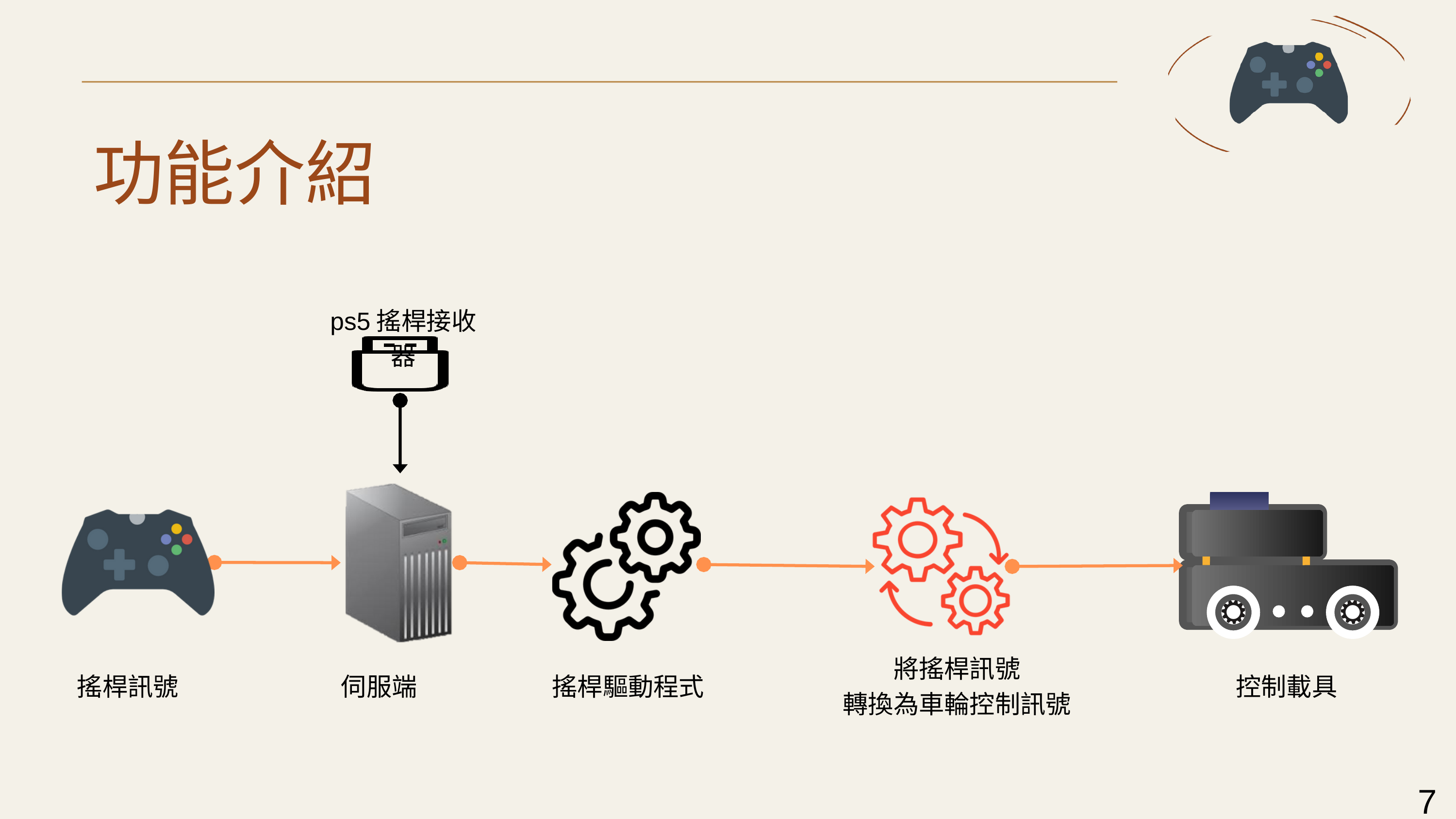

功能介紹
ps5搖桿接收器

將搖桿訊號
轉換為車輪控制訊號
搖桿訊號
伺服端
搖桿驅動程式
控制載具
7